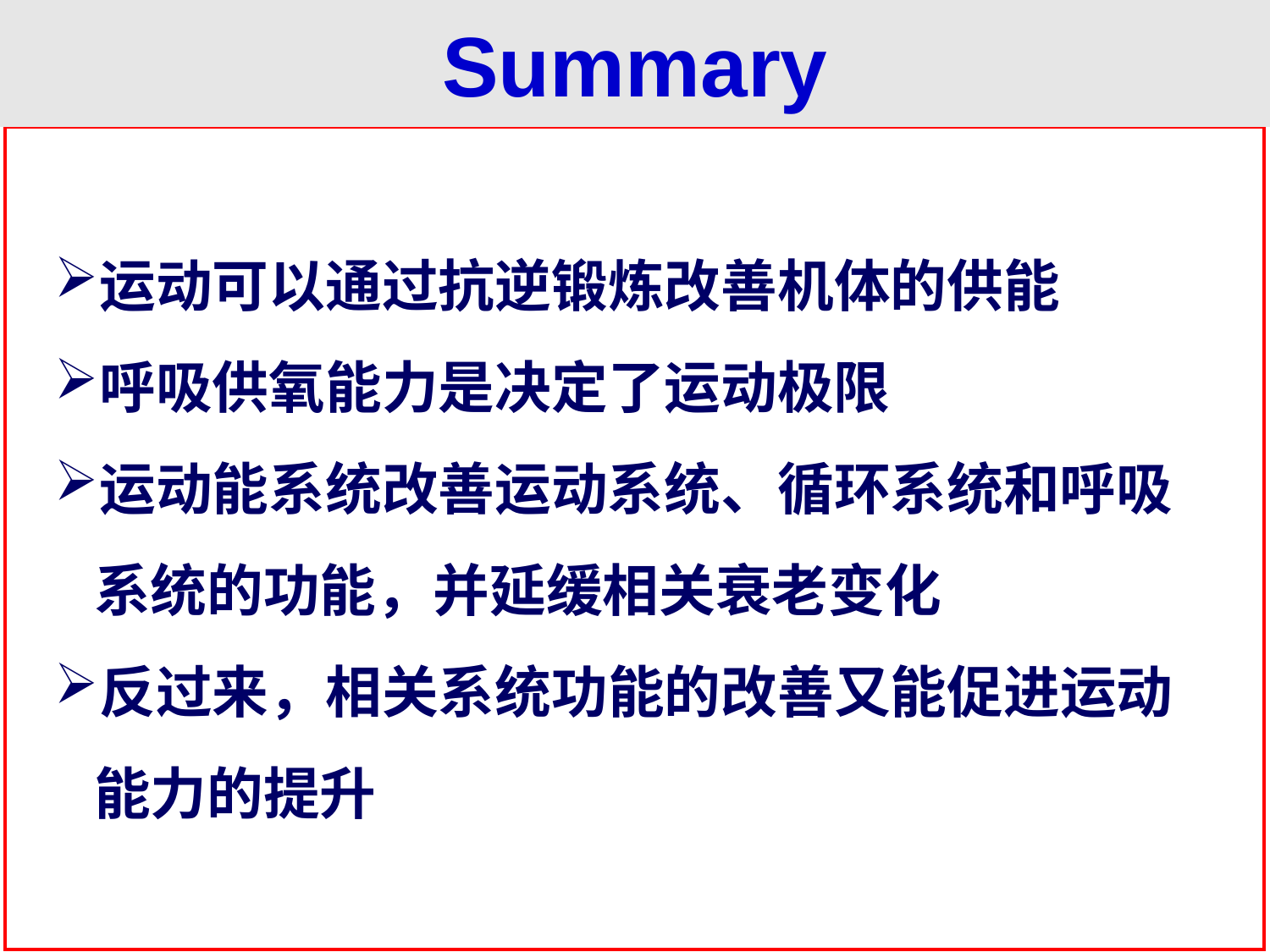

Summary

运动可以通过抗逆锻炼改善机体的供能
呼吸供氧能力是决定了运动极限
运动能系统改善运动系统、循环系统和呼吸系统的功能，并延缓相关衰老变化
反过来，相关系统功能的改善又能促进运动能力的提升